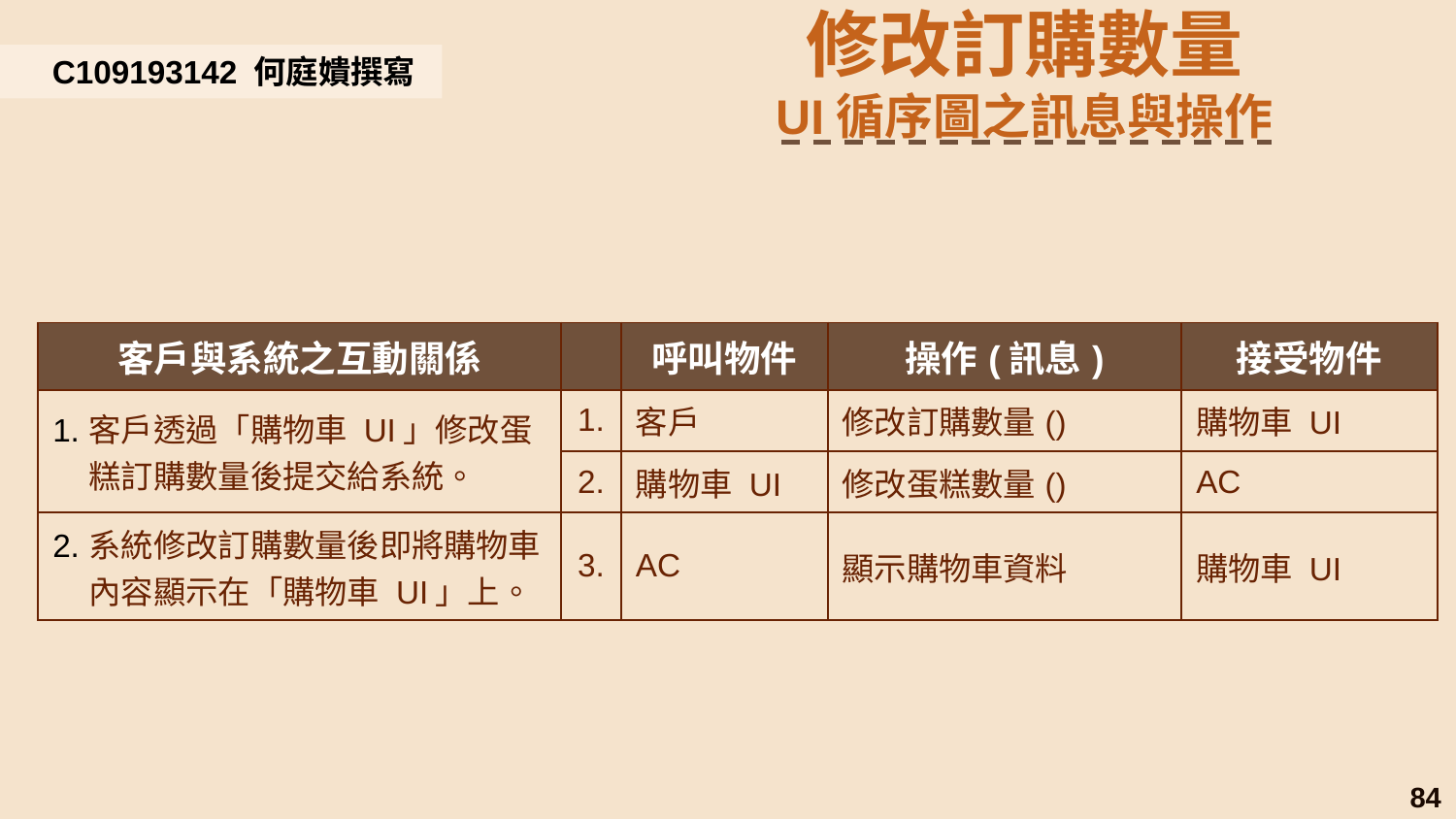

修改訂購數量
UI循序圖之訊息與操作

C109193142 何庭嬇撰寫
| 客戶與系統之互動關係 |  | 呼叫物件 | 操作(訊息) | 接受物件 |
| --- | --- | --- | --- | --- |
| 客戶透過「購物車 UI」修改蛋糕訂購數量後提交給系統。 | 1. | 客戶 | 修改訂購數量() | 購物車 UI |
|  | 2. | 購物車 UI | 修改蛋糕數量() | AC |
| 系統修改訂購數量後即將購物車內容顯示在「購物車 UI」上。 | 3. | AC | 顯示購物車資料 | 購物車 UI |
84